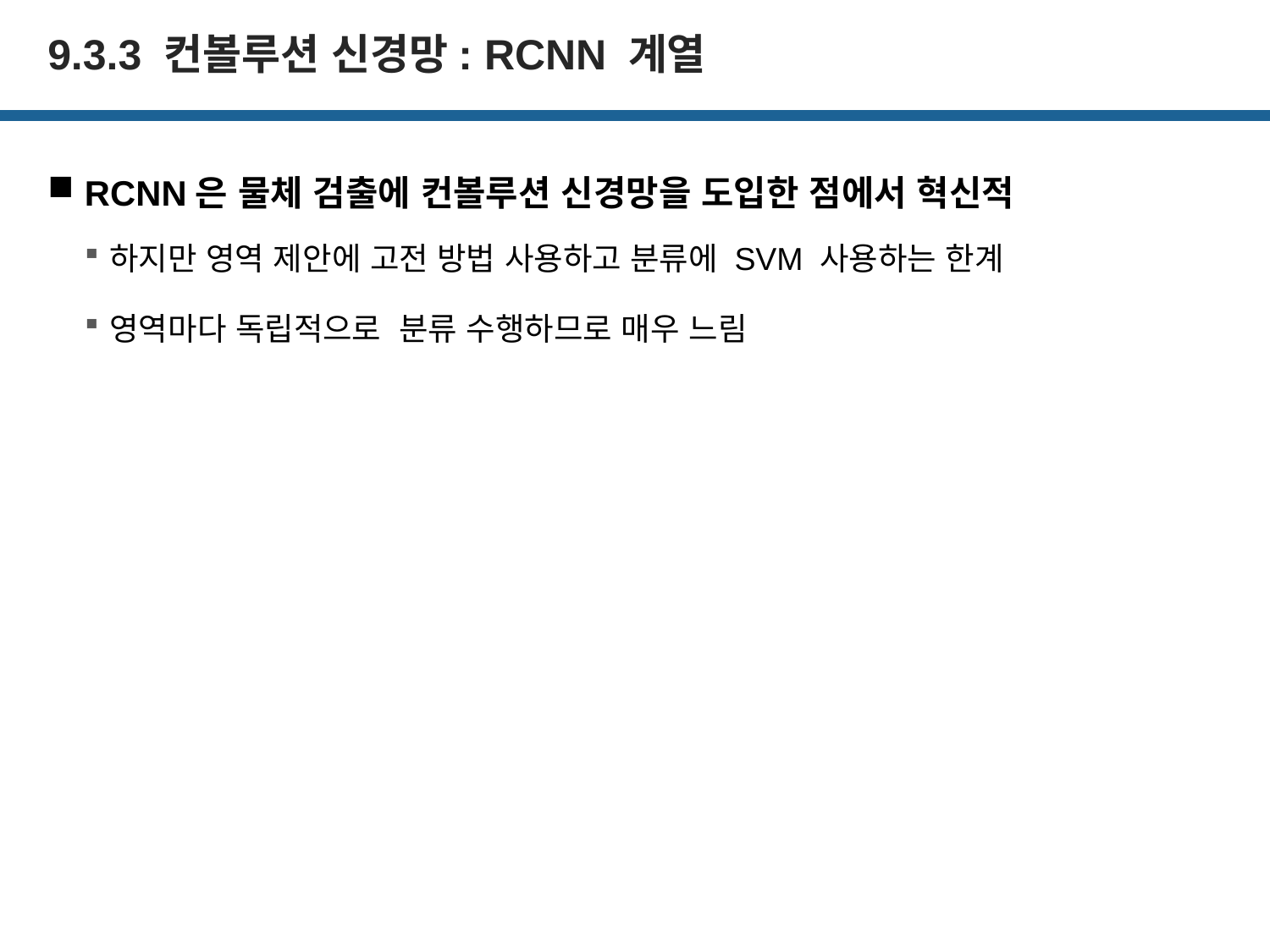

# 9.3.3 컨볼루션 신경망: RCNN 계열
RCNN은 물체 검출에 컨볼루션 신경망을 도입한 점에서 혁신적
하지만 영역 제안에 고전 방법 사용하고 분류에 SVM 사용하는 한계
영역마다 독립적으로  분류 수행하므로 매우 느림